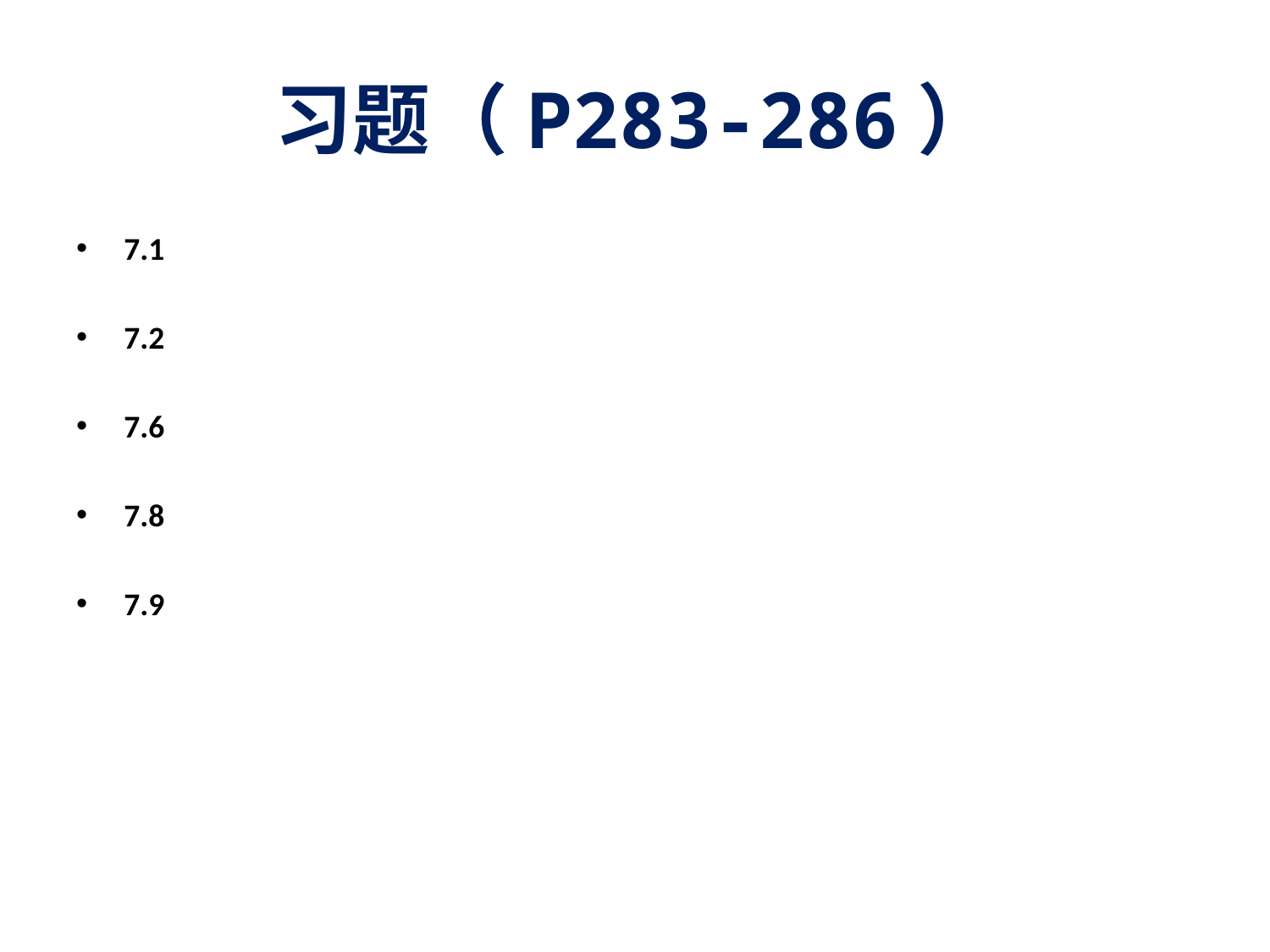

# 习题（P283-286）
7.1

7.2

7.6

7.8

7.9